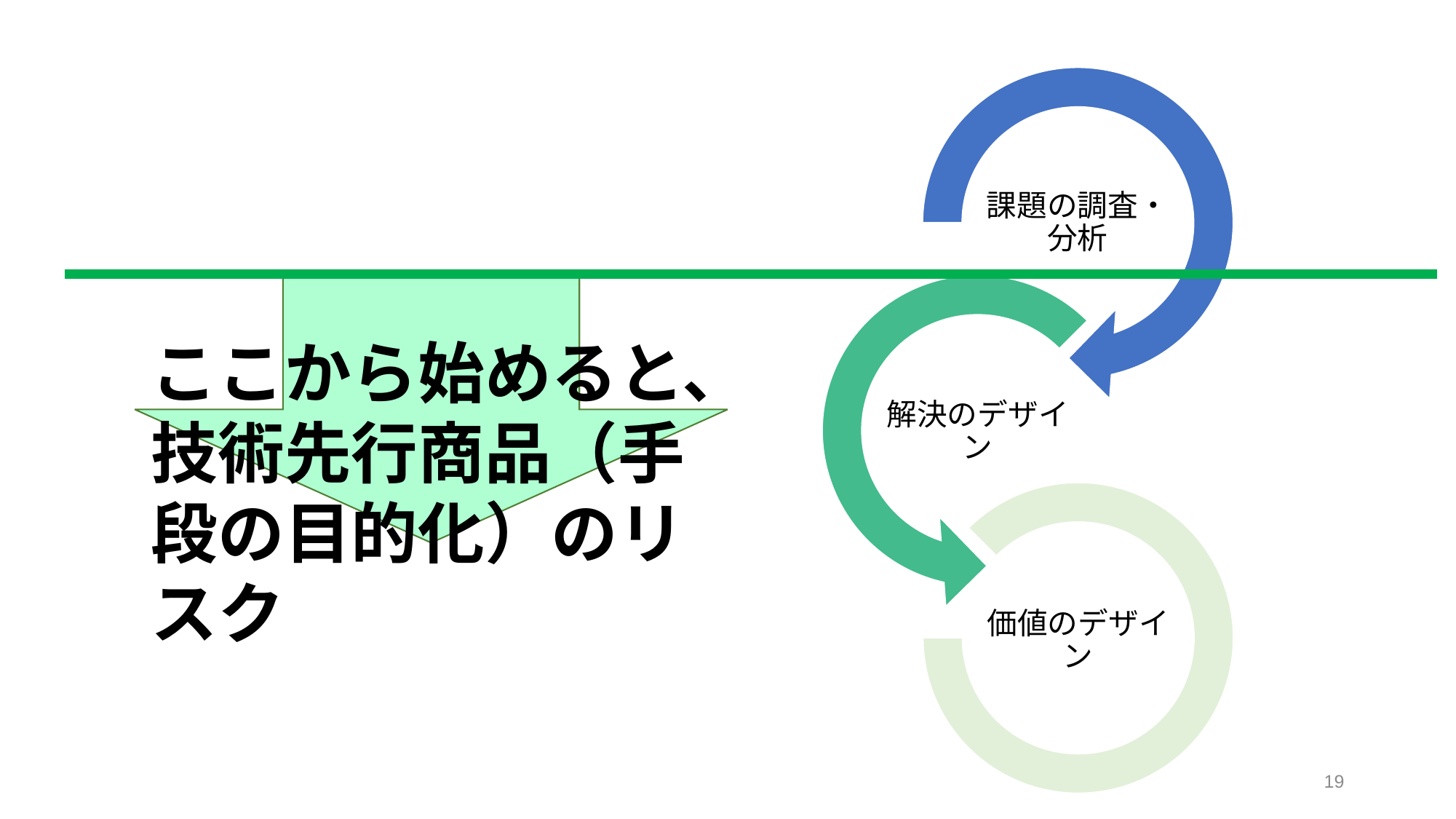

課題の調査・分析
解決のデザイン
価値のデザイン

ここから始めると、技術先行商品（手段の目的化）のリスク
19